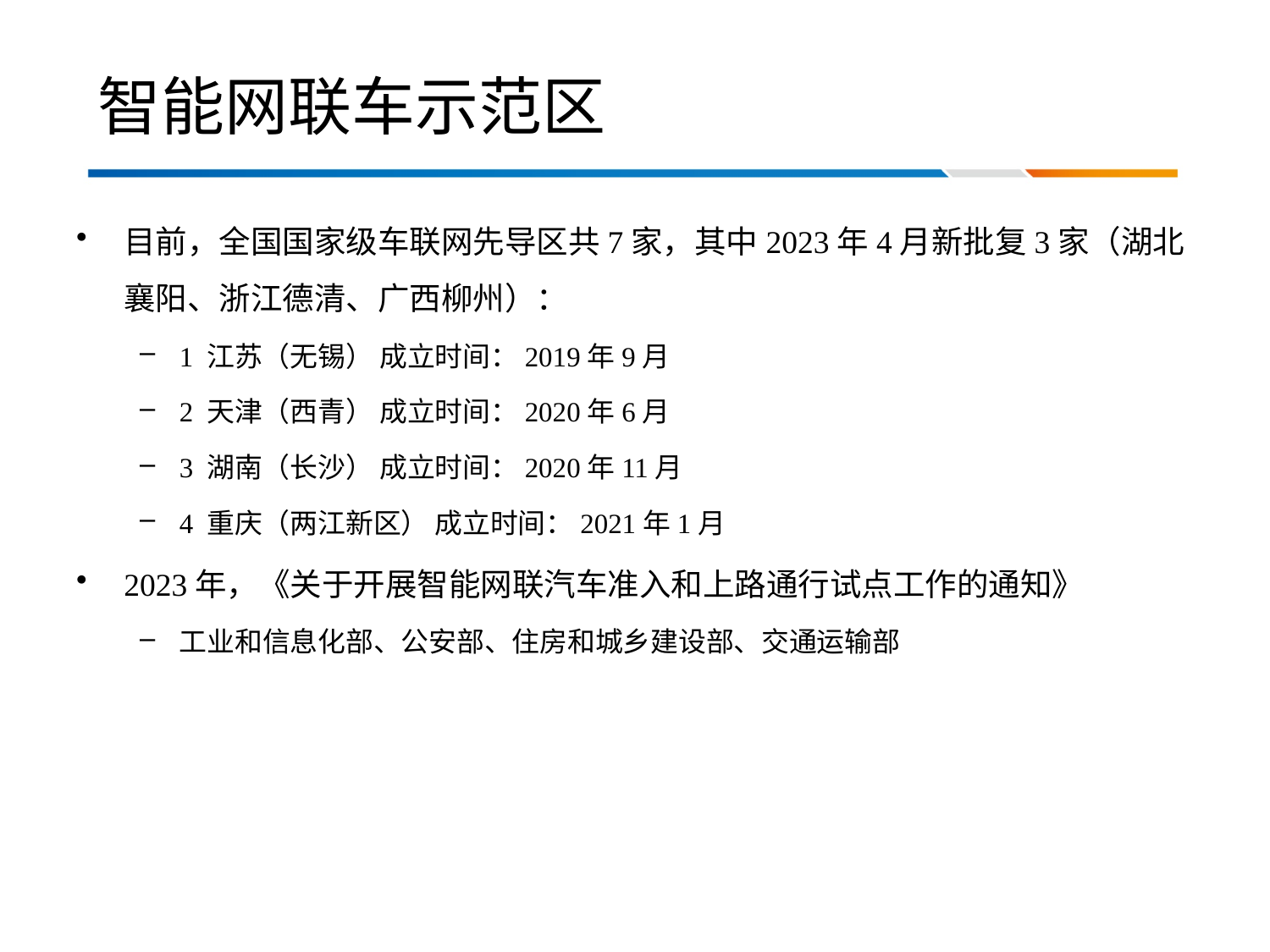

# 智能网联车示范区
目前，全国国家级车联网先导区共7家，其中2023年4月新批复3家（湖北襄阳、浙江德清、广西柳州）：
1 江苏（无锡） 成立时间：2019年9月
2 天津（西青） 成立时间：2020年6月
3 湖南（长沙） 成立时间：2020年11月
4 重庆（两江新区） 成立时间：2021年1月
2023年，《关于开展智能网联汽车准入和上路通行试点工作的通知》
工业和信息化部、公安部、住房和城乡建设部、交通运输部